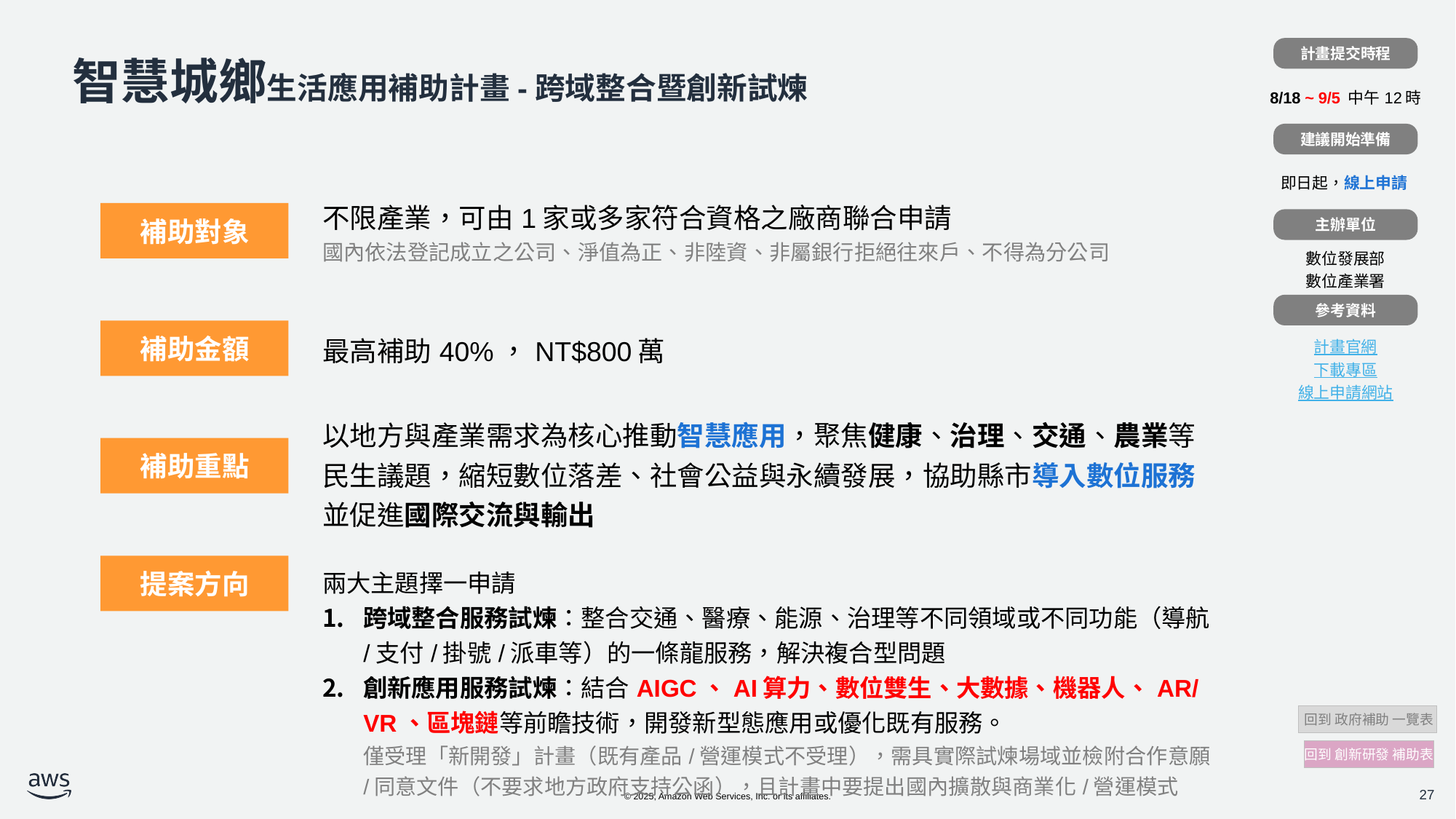

計畫提交時程
|  |
| --- |
| 8/18 ~ 9/5 中午12時 |
|  |
| 即日起，線上申請 |
|  |
| 數位發展部 數位產業署 |
|  |
| 計畫官網 下載專區 線上申請網站 |
# 智慧城鄉生活應用補助計畫-跨域整合暨創新試煉
建議開始準備
| 計畫補助對象 | 不限產業，可由1家或多家符合資格之廠商聯合申請 國內依法登記成立之公司、淨值為正、非陸資、非屬銀行拒絕往來戶、不得為分公司 |
| --- | --- |
| 計畫補助金額 | 最高補助40%，NT$800萬 |
| 計畫補助條件 | 以地方與產業需求為核心推動智慧應用，聚焦健康、治理、交通、農業等民生議題，縮短數位落差、社會公益與永續發展，協助縣市導入數位服務並促進國際交流與輸出 |
|  | 兩大主題擇一申請 跨域整合服務試煉：整合交通、醫療、能源、治理等不同領域或不同功能（導航/支付/掛號/派車等）的一條龍服務，解決複合型問題 創新應用服務試煉：結合AIGC、AI算力、數位雙生、大數據、機器人、AR/VR、區塊鏈等前瞻技術，開發新型態應用或優化既有服務。 僅受理「新開發」計畫（既有產品/營運模式不受理），需具實際試煉場域並檢附合作意願/同意文件（不要求地方政府支持公函），且計畫中要提出國內擴散與商業化/營運模式 |
補助對象
主辦單位
參考資料
補助金額
補助重點
提案方向
 回到 政府補助 一覽表
回到 創新研發 補助表
27